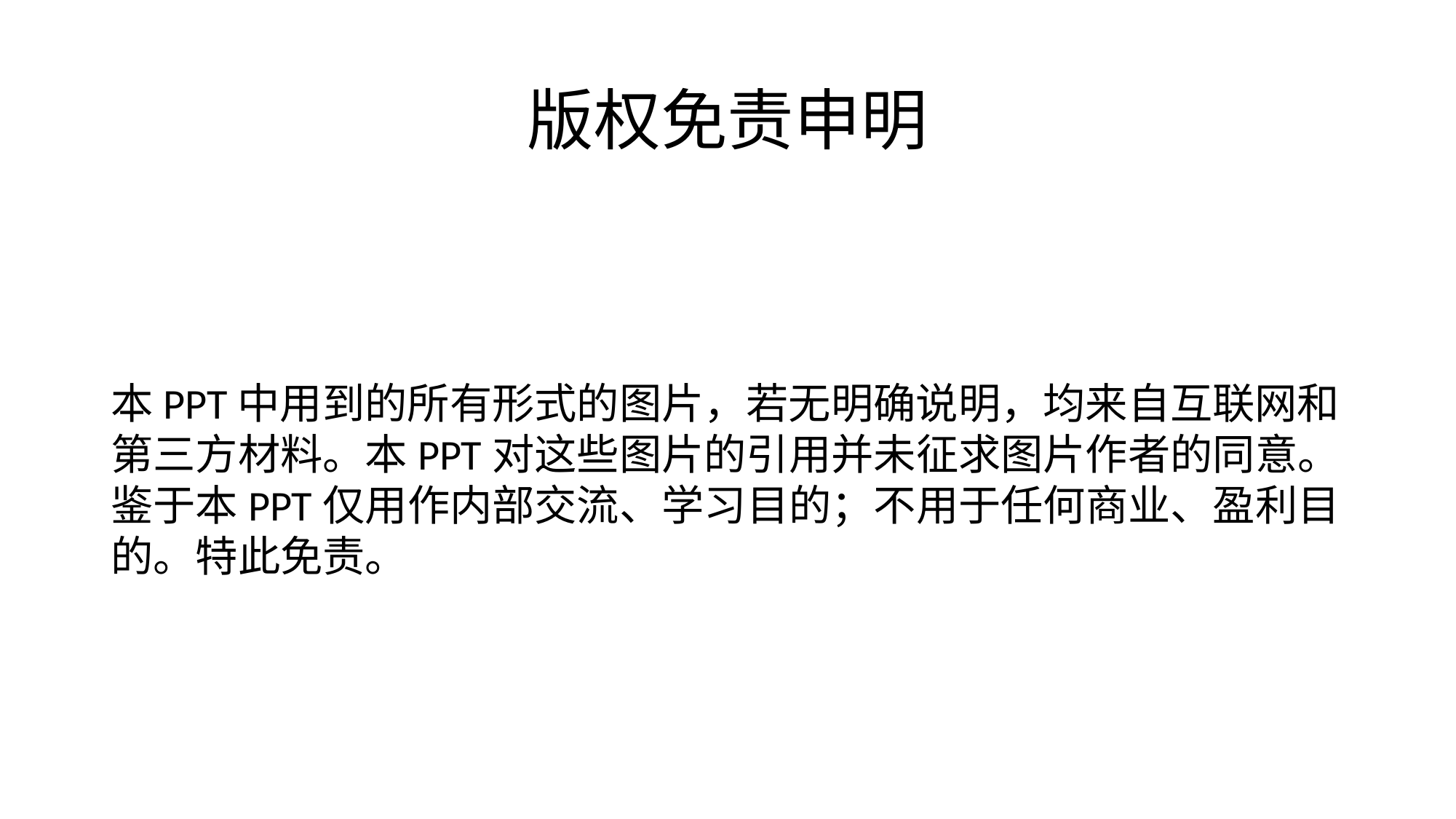

# 版权免责申明

本PPT中用到的所有形式的图片，若无明确说明，均来自互联网和第三方材料。本PPT对这些图片的引用并未征求图片作者的同意。鉴于本PPT仅用作内部交流、学习目的；不用于任何商业、盈利目的。特此免责。